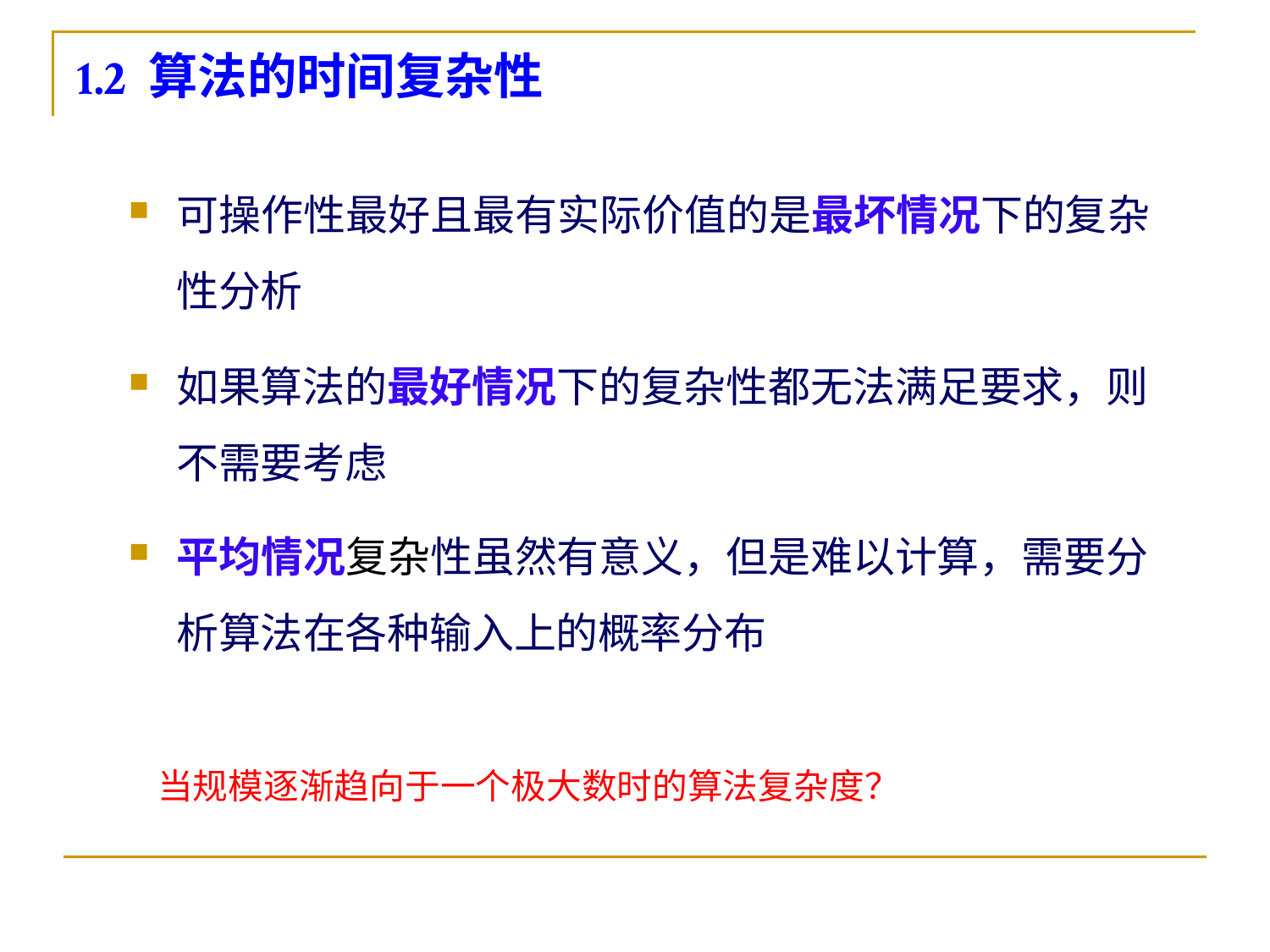

1.2 算法的时间复杂性
可操作性最好且最有实际价值的是最坏情况下的复杂性分析
如果算法的最好情况下的复杂性都无法满足要求，则不需要考虑
平均情况复杂性虽然有意义，但是难以计算，需要分析算法在各种输入上的概率分布
当规模逐渐趋向于一个极大数时的算法复杂度？